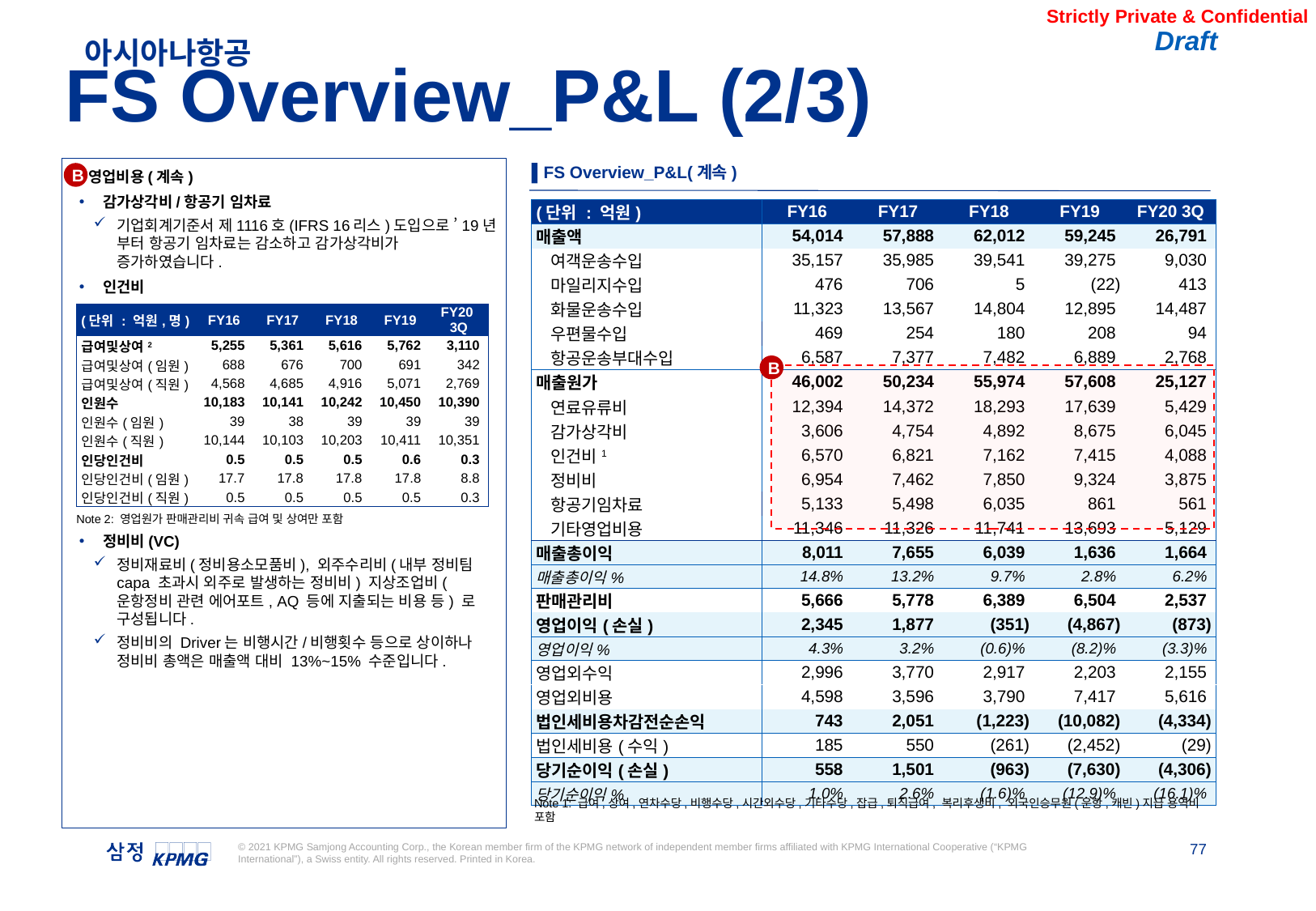

아시아나항공
FS Overview_P&L (2/3)
▌FS Overview_P&L(계속)

영업비용(계속)
감가상각비/항공기 임차료
기업회계기준서 제1116호(IFRS 16리스)도입으로 ’19년 부터 항공기 임차료는 감소하고 감가상각비가 증가하였습니다.
인건비

정비비(VC)
정비재료비(정비용소모품비), 외주수리비(내부 정비팀 capa 초과시 외주로 발생하는 정비비) 지상조업비(운항정비 관련 에어포트, AQ 등에 지출되는 비용 등) 로 구성됩니다.
정비비의 Driver는 비행시간/비행횟수 등으로 상이하나 정비비 총액은 매출액 대비 13%~15% 수준입니다.

B
| (단위 : 억원) | FY16 | FY17 | FY18 | FY19 | FY20 3Q |
| --- | --- | --- | --- | --- | --- |
| 매출액 | 54,014 | 57,888 | 62,012 | 59,245 | 26,791 |
| 여객운송수입 | 35,157 | 35,985 | 39,541 | 39,275 | 9,030 |
| 마일리지수입 | 476 | 706 | 5 | (22) | 413 |
| 화물운송수입 | 11,323 | 13,567 | 14,804 | 12,895 | 14,487 |
| 우편물수입 | 469 | 254 | 180 | 208 | 94 |
| 항공운송부대수입 | 6,587 | 7,377 | 7,482 | 6,889 | 2,768 |
| 매출원가 | 46,002 | 50,234 | 55,974 | 57,608 | 25,127 |
| 연료유류비 | 12,394 | 14,372 | 18,293 | 17,639 | 5,429 |
| 감가상각비 | 3,606 | 4,754 | 4,892 | 8,675 | 6,045 |
| 인건비1 | 6,570 | 6,821 | 7,162 | 7,415 | 4,088 |
| 정비비 | 6,954 | 7,462 | 7,850 | 9,324 | 3,875 |
| 항공기임차료 | 5,133 | 5,498 | 6,035 | 861 | 561 |
| 기타영업비용 | 11,346 | 11,326 | 11,741 | 13,693 | 5,129 |
| 매출총이익 | 8,011 | 7,655 | 6,039 | 1,636 | 1,664 |
| 매출총이익% | 14.8% | 13.2% | 9.7% | 2.8% | 6.2% |
| 판매관리비 | 5,666 | 5,778 | 6,389 | 6,504 | 2,537 |
| 영업이익(손실) | 2,345 | 1,877 | (351) | (4,867) | (873) |
| 영업이익% | 4.3% | 3.2% | (0.6)% | (8.2)% | (3.3)% |
| 영업외수익 | 2,996 | 3,770 | 2,917 | 2,203 | 2,155 |
| 영업외비용 | 4,598 | 3,596 | 3,790 | 7,417 | 5,616 |
| 법인세비용차감전순손익 | 743 | 2,051 | (1,223) | (10,082) | (4,334) |
| 법인세비용(수익) | 185 | 550 | (261) | (2,452) | (29) |
| 당기순이익(손실) | 558 | 1,501 | (963) | (7,630) | (4,306) |
| 당기순이익% | 1.0% | 2.6% | (1.6)% | (12.9)% | (16.1)% |
| (단위 : 억원,명) | FY16 | FY17 | FY18 | FY19 | FY20 3Q |
| --- | --- | --- | --- | --- | --- |
| 급여및상여2 | 5,255 | 5,361 | 5,616 | 5,762 | 3,110 |
| 급여및상여(임원) | 688 | 676 | 700 | 691 | 342 |
| 급여및상여(직원) | 4,568 | 4,685 | 4,916 | 5,071 | 2,769 |
| 인원수 | 10,183 | 10,141 | 10,242 | 10,450 | 10,390 |
| 인원수(임원) | 39 | 38 | 39 | 39 | 39 |
| 인원수(직원) | 10,144 | 10,103 | 10,203 | 10,411 | 10,351 |
| 인당인건비 | 0.5 | 0.5 | 0.5 | 0.6 | 0.3 |
| 인당인건비(임원) | 17.7 | 17.8 | 17.8 | 17.8 | 8.8 |
| 인당인건비(직원) | 0.5 | 0.5 | 0.5 | 0.5 | 0.3 |
B

Note 2: 영업원가 판매관리비 귀속 급여 및 상여만 포함
Note 1: 급여,상여,연차수당,비행수당,시간외수당,기타수당,잡급,퇴직급여, 복리후생비, 외국인승무원(운항,캐빈)지급 용역비 포함